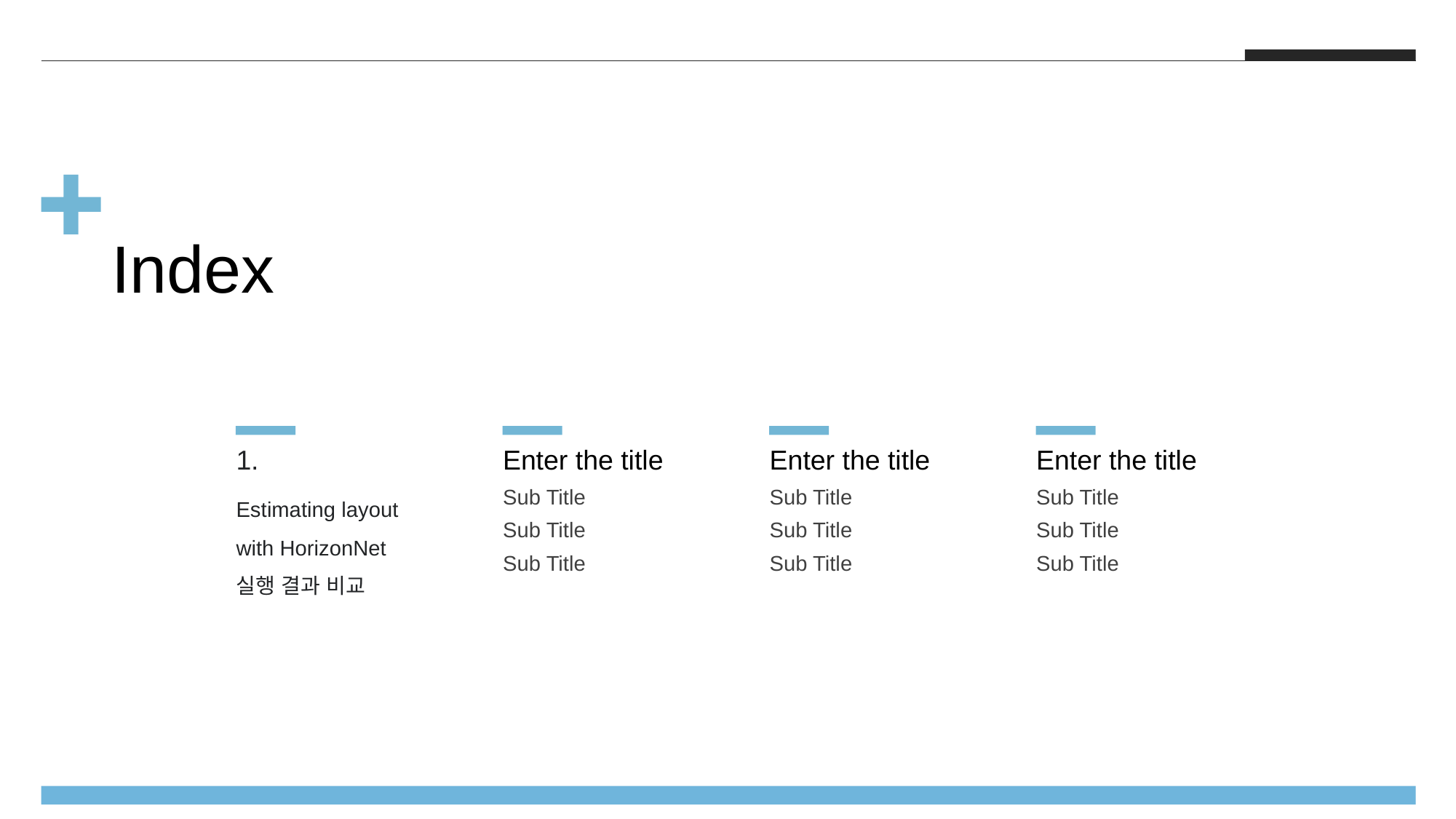

Index

1.
Enter the title
Enter the title
Enter the title
Estimating layout with HorizonNet
실행 결과 비교
Sub Title
Sub Title
Sub Title
Sub Title
Sub Title
Sub Title
Sub Title
Sub Title
Sub Title